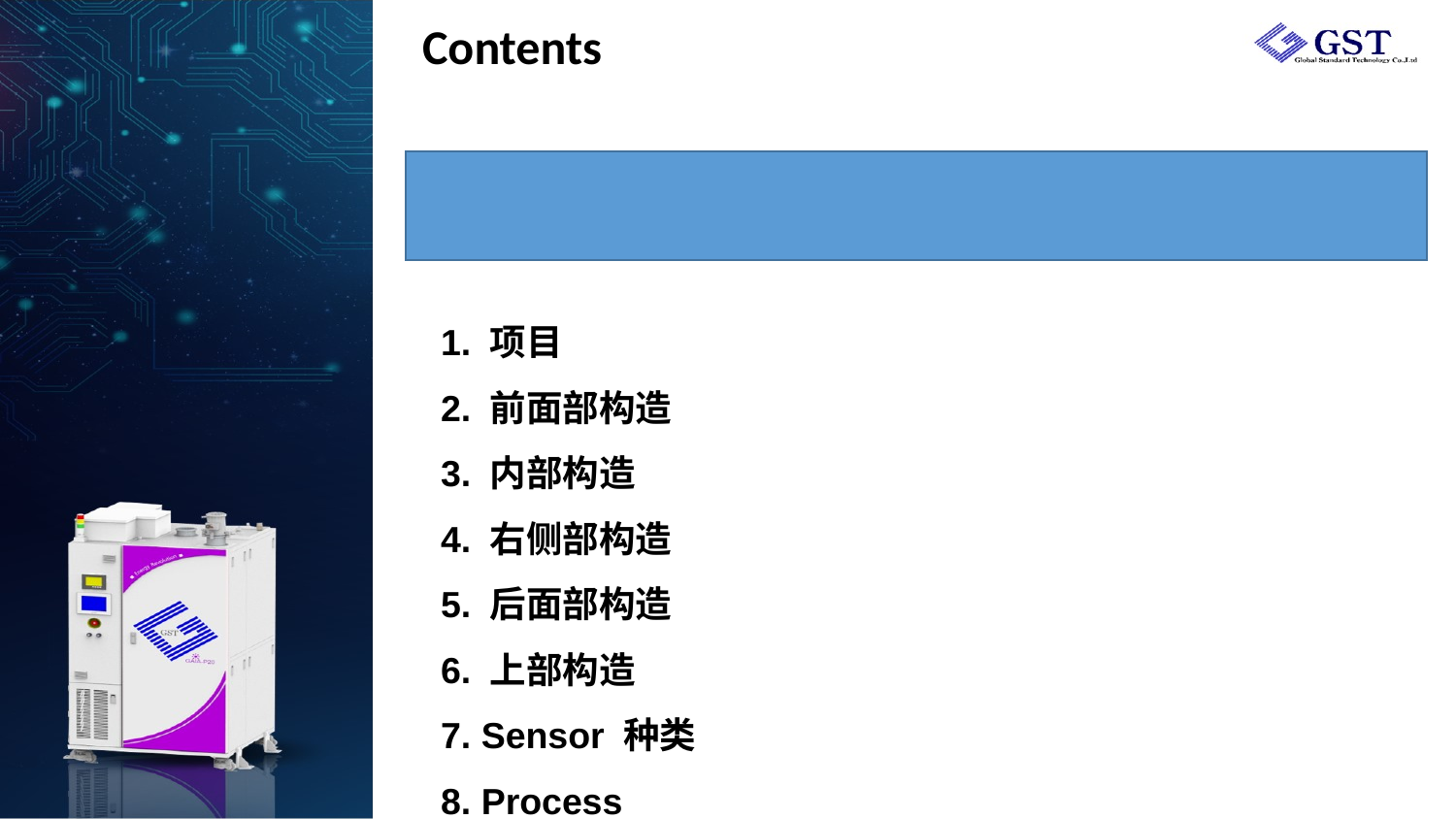

# Contents
  1. 项目
  2. 前面部构造
  3. 内部构造
  4. 右侧部构造
  5. 后面部构造
  6. 上部构造
  7. Sensor 种类
  8. Process